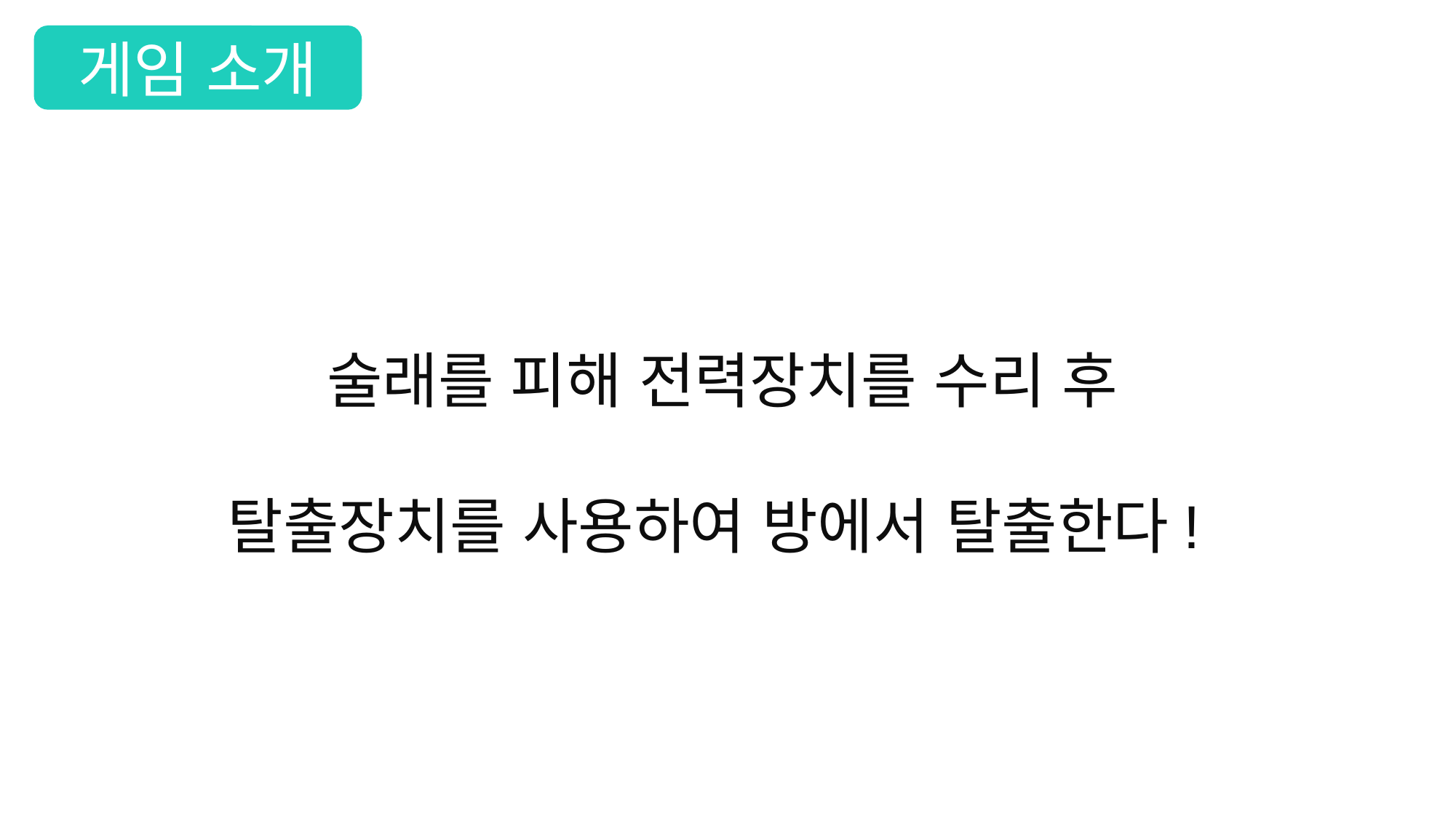

게임 소개

술래를 피해 전력장치를 수리 후

탈출장치를 사용하여 방에서 탈출한다!